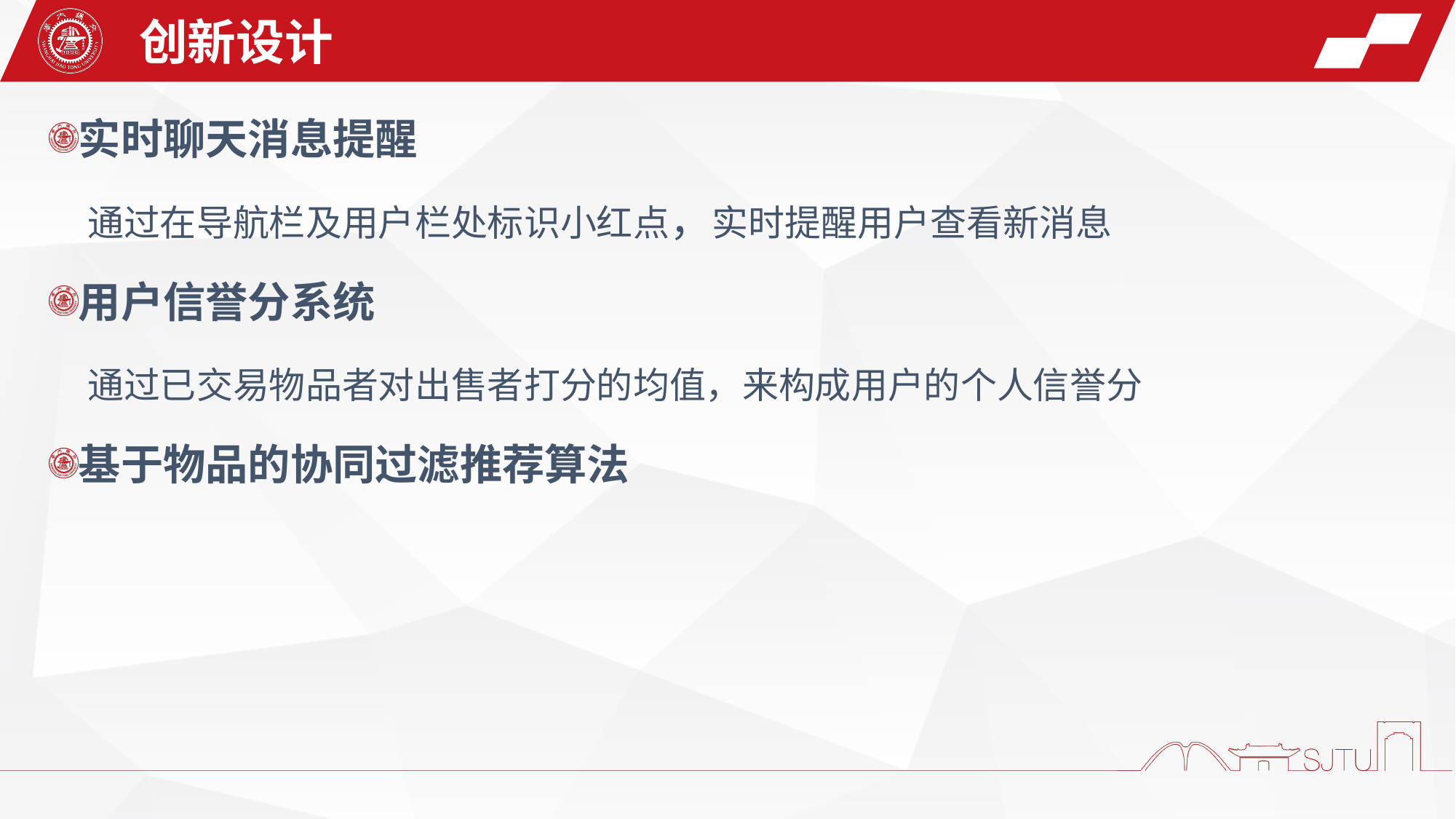

创新设计
实时聊天消息提醒
   通过在导航栏及用户栏处标识小红点，实时提醒用户查看新消息
用户信誉分系统
   通过已交易物品者对出售者打分的均值，来构成用户的个人信誉分
基于物品的协同过滤推荐算法